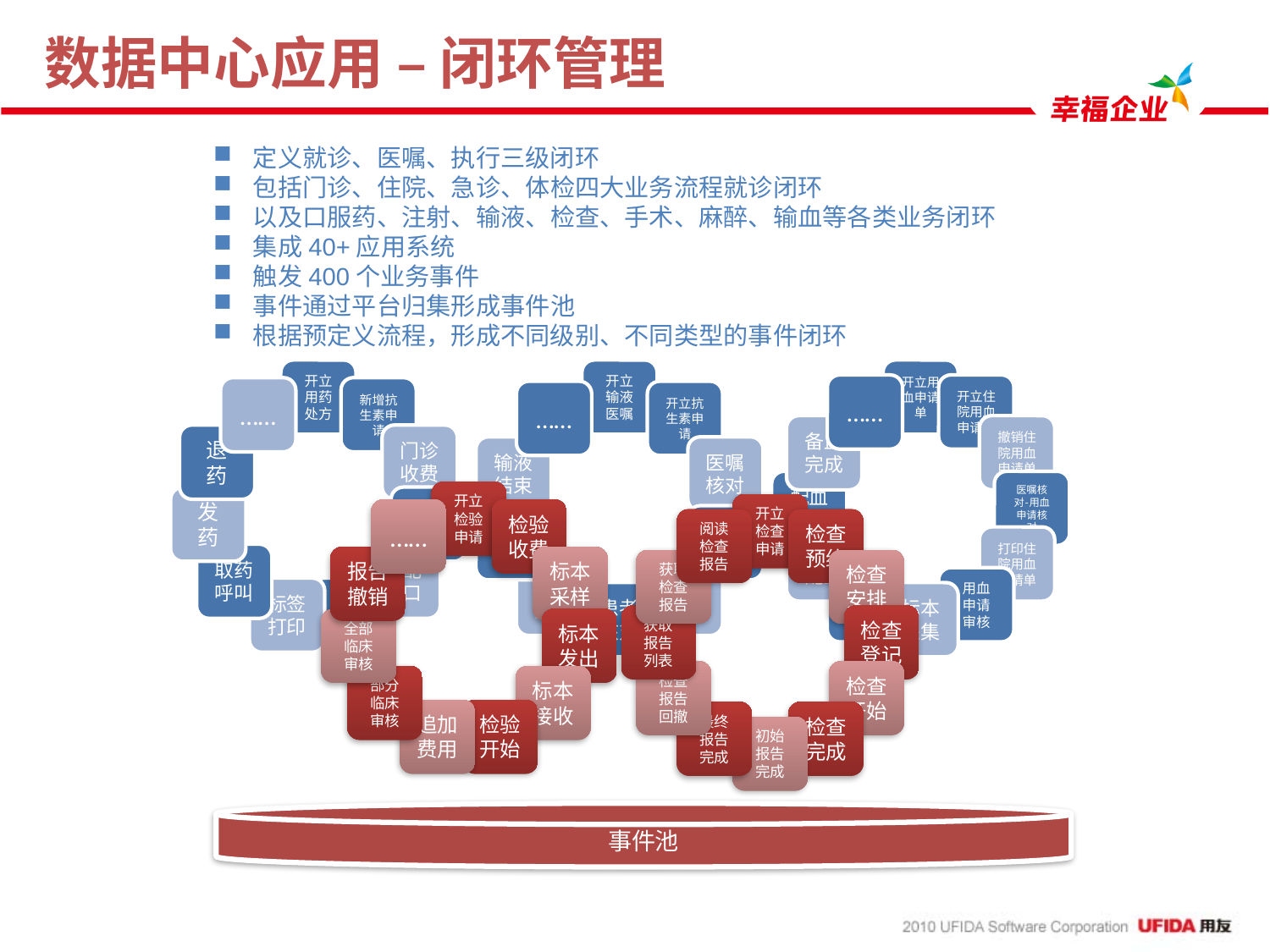

# 数据中心应用 – 闭环管理
定义就诊、医嘱、执行三级闭环
包括门诊、住院、急诊、体检四大业务流程就诊闭环
以及口服药、注射、输液、检查、手术、麻醉、输血等各类业务闭环
集成40+应用系统
触发400个业务事件
事件通过平台归集形成事件池
根据预定义流程，形成不同级别、不同类型的事件闭环
开立用药处方
新增抗生素申请
门诊收费
标签打印
取药呼叫
发药
退药
……
开立输液医嘱
开立抗生素申请
医嘱核对
发药
输液结束
……
开立用血申请单
开立住院用血申请单
撤销住院用血申请单
医嘱核对-用血申请核对
打印住院用血申请单
用血申请审核
备血完成
……
检验开始
追加费用
部分临床审核
……
检查开始
检查完成
初始报告完成
事件池